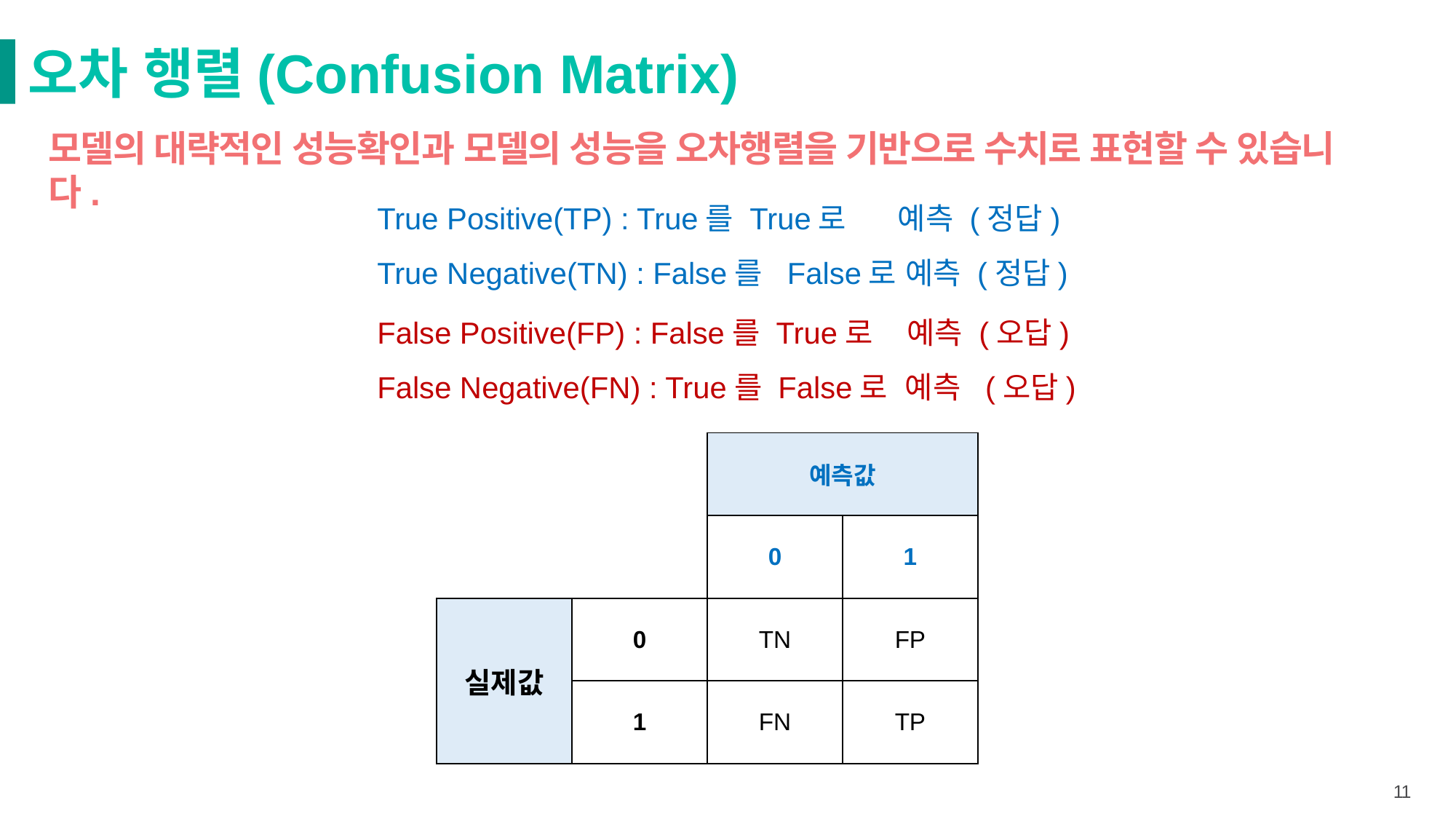

오차 행렬(Confusion Matrix)
모델의 대략적인 성능확인과 모델의 성능을 오차행렬을 기반으로 수치로 표현할 수 있습니다.
True Positive(TP) : True를 True로      예측 (정답)
True Negative(TN) : False를  False로 예측 (정답)
False Positive(FP) : False를 True로    예측 (오답)
False Negative(FN) : True를 False로  예측  (오답)
|  |  | 예측값 |  |
| --- | --- | --- | --- |
|  |  | 0 | 1 |
| 실제값 | 0 | TN | FP |
|  | 1 | FN | TP |